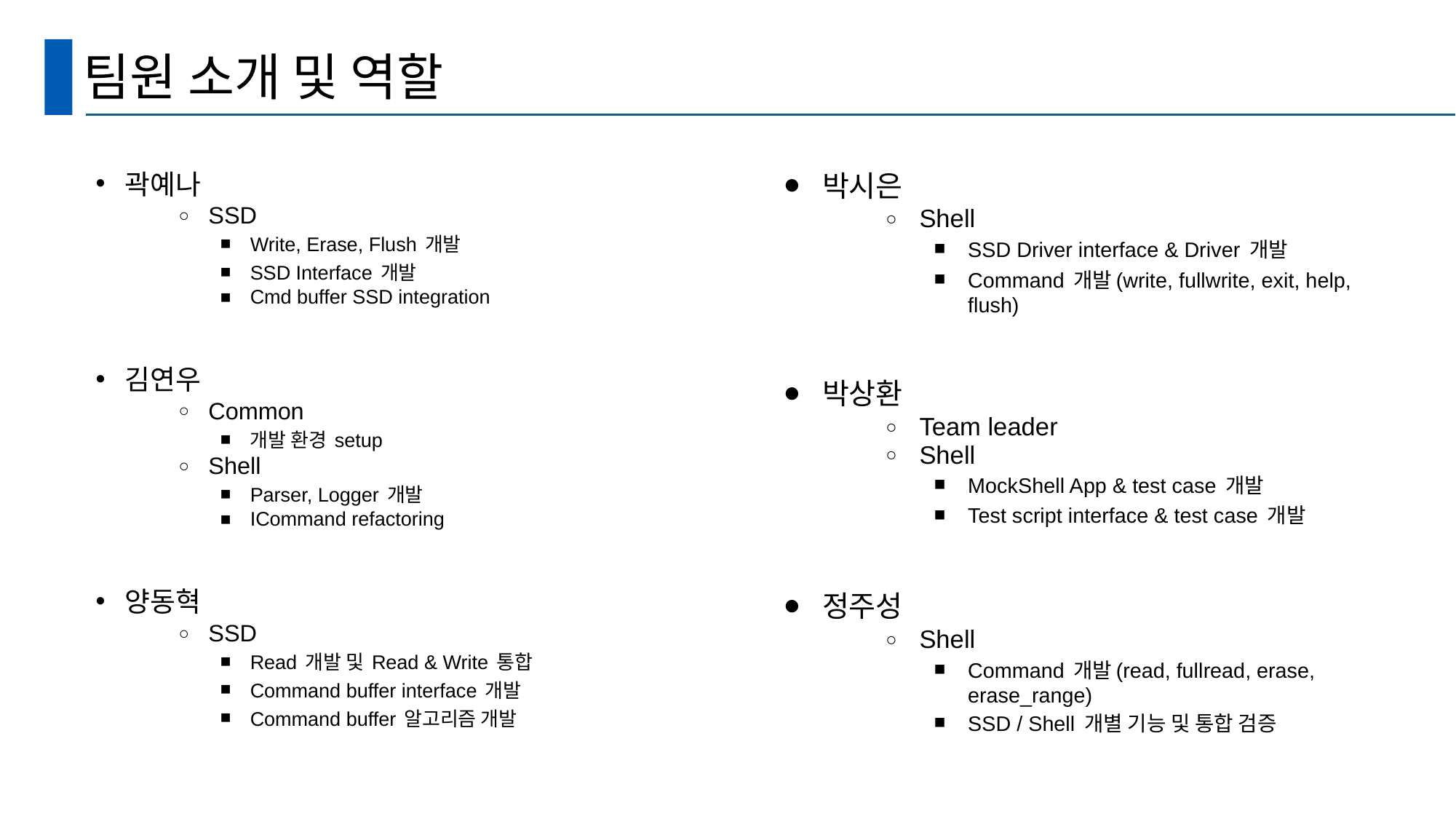

# 팀원 소개 및 역할
곽예나
SSD
Write, Erase, Flush 개발
SSD Interface 개발
Cmd buffer SSD integration

김연우
Common
개발 환경 setup
Shell
Parser, Logger 개발
ICommand refactoring

양동혁
SSD
Read 개발 및 Read & Write 통합
Command buffer interface 개발
Command buffer 알고리즘 개발
박시은
Shell
SSD Driver interface & Driver 개발
Command 개발(write, fullwrite, exit, help, flush)

박상환
Team leader
Shell
MockShell App & test case 개발
Test script interface & test case 개발

정주성
Shell
Command 개발(read, fullread, erase, erase_range)
SSD / Shell 개별 기능 및 통합 검증